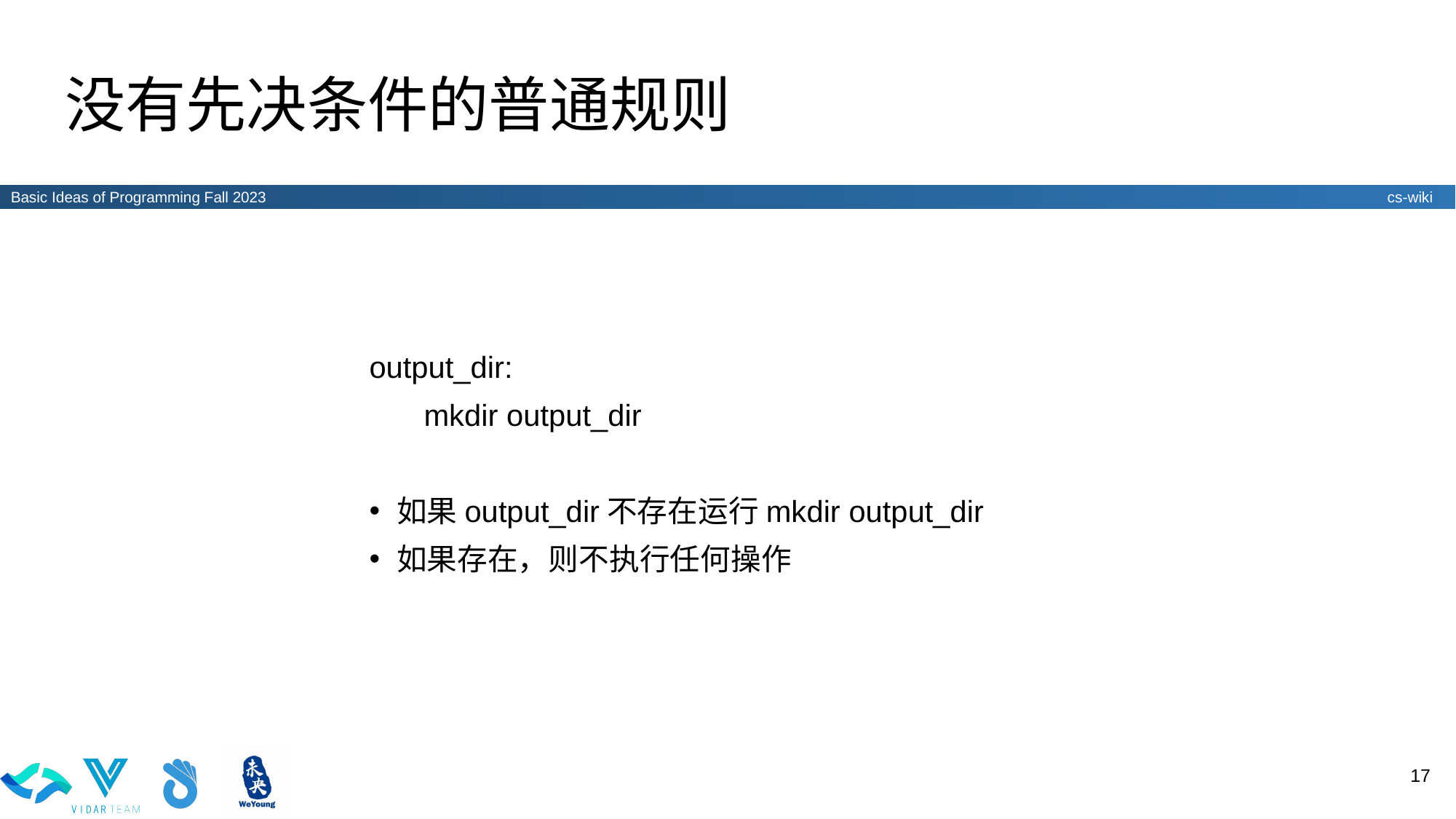

# 没有先决条件的普通规则
output_dir:
mkdir output_dir

如果output_dir不存在运行mkdir output_dir
如果存在，则不执行任何操作